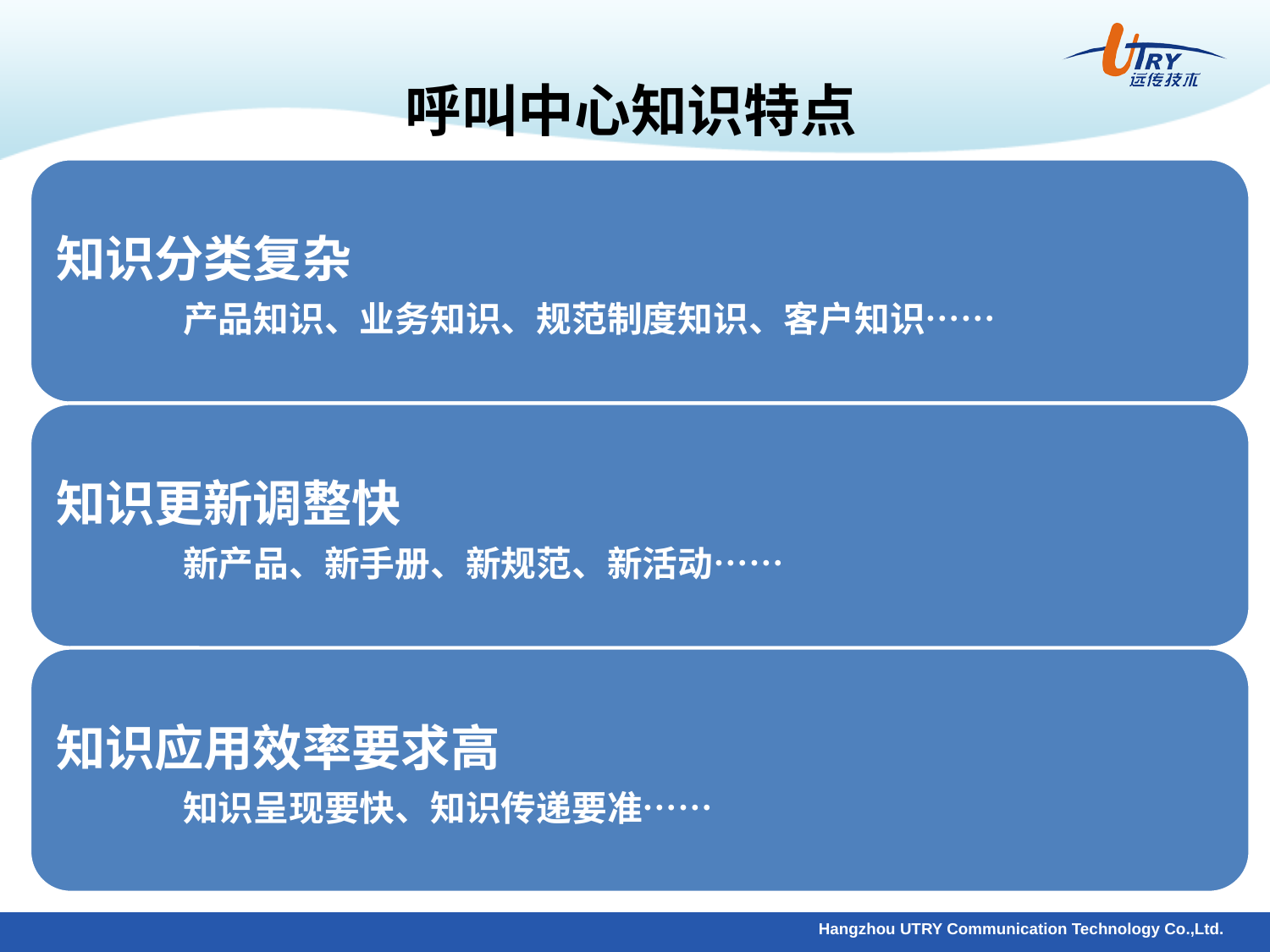

呼叫中心知识特点
知识分类复杂
	产品知识、业务知识、规范制度知识、客户知识……
知识更新调整快
	新产品、新手册、新规范、新活动……
知识应用效率要求高
	知识呈现要快、知识传递要准……